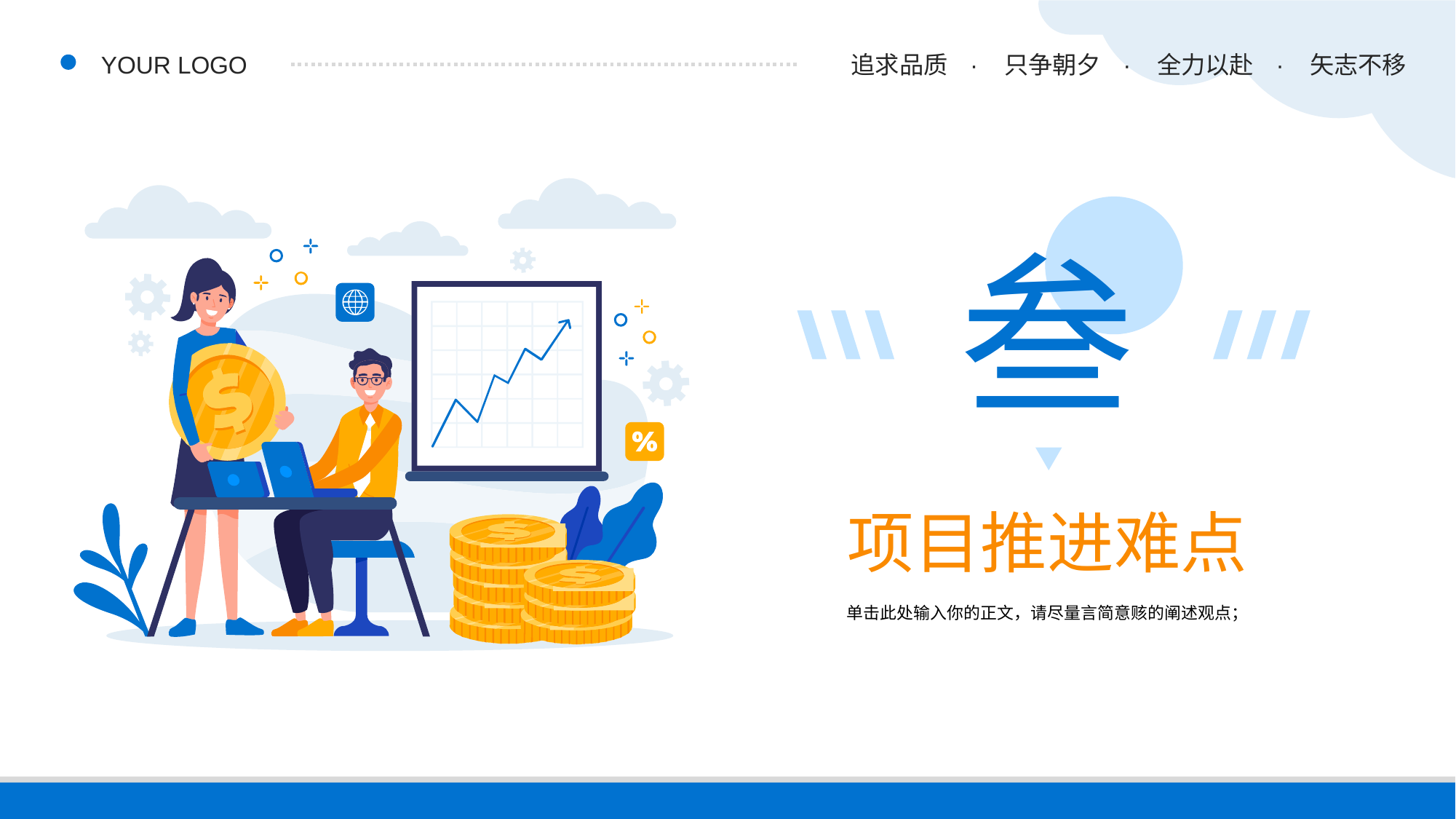

YOUR LOGO
追求品质   ·   只争朝夕   ·   全力以赴   ·   矢志不移

叁

项目推进难点
单击此处输入你的正文，请尽量言简意赅的阐述观点；